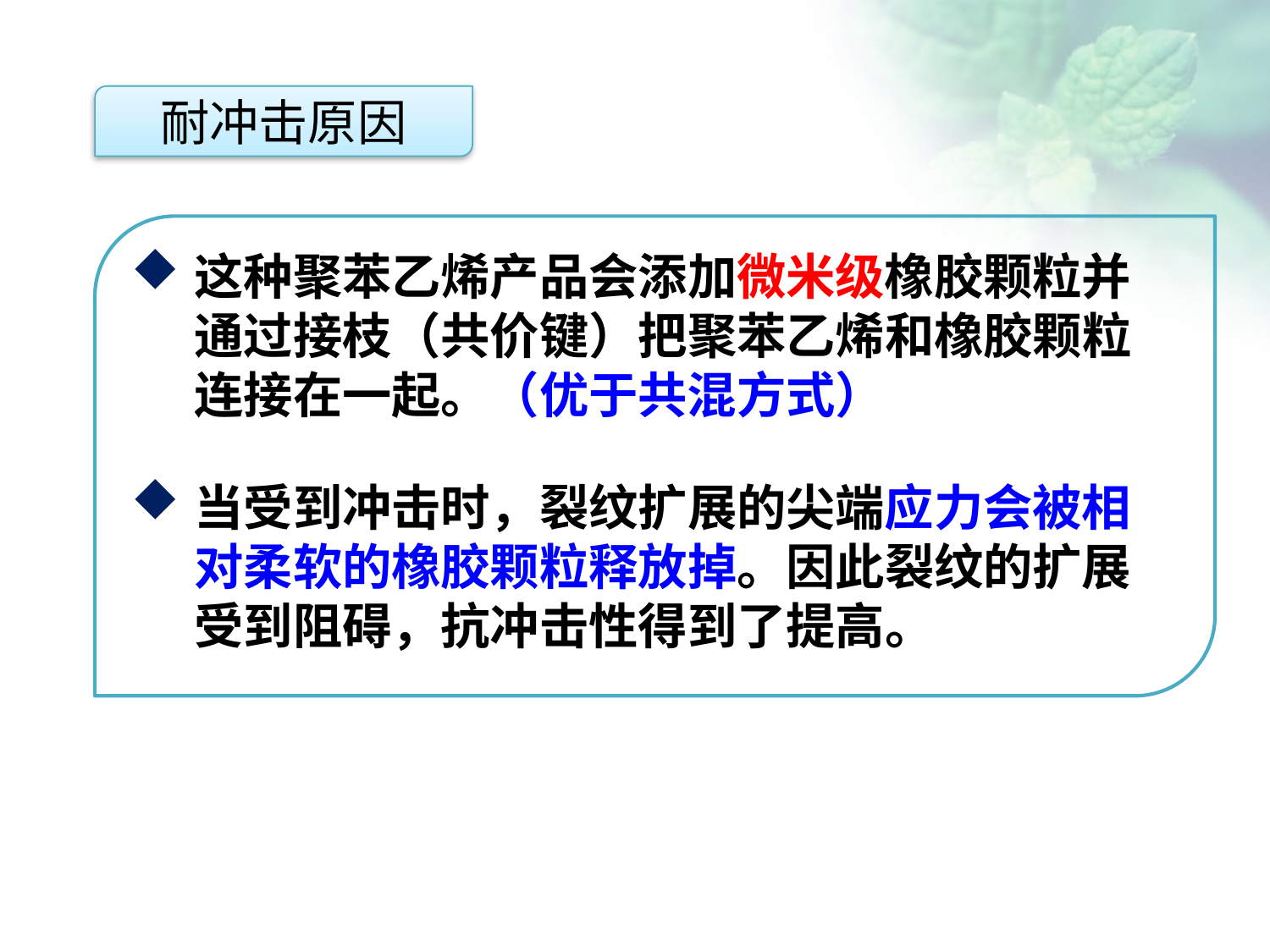

耐冲击原因
这种聚苯乙烯产品会添加微米级橡胶颗粒并通过接枝（共价键）把聚苯乙烯和橡胶颗粒连接在一起。（优于共混方式）
当受到冲击时，裂纹扩展的尖端应力会被相对柔软的橡胶颗粒释放掉。因此裂纹的扩展受到阻碍，抗冲击性得到了提高。
点击添加文本
点击添加文本
点击添加文本
点击添加文本